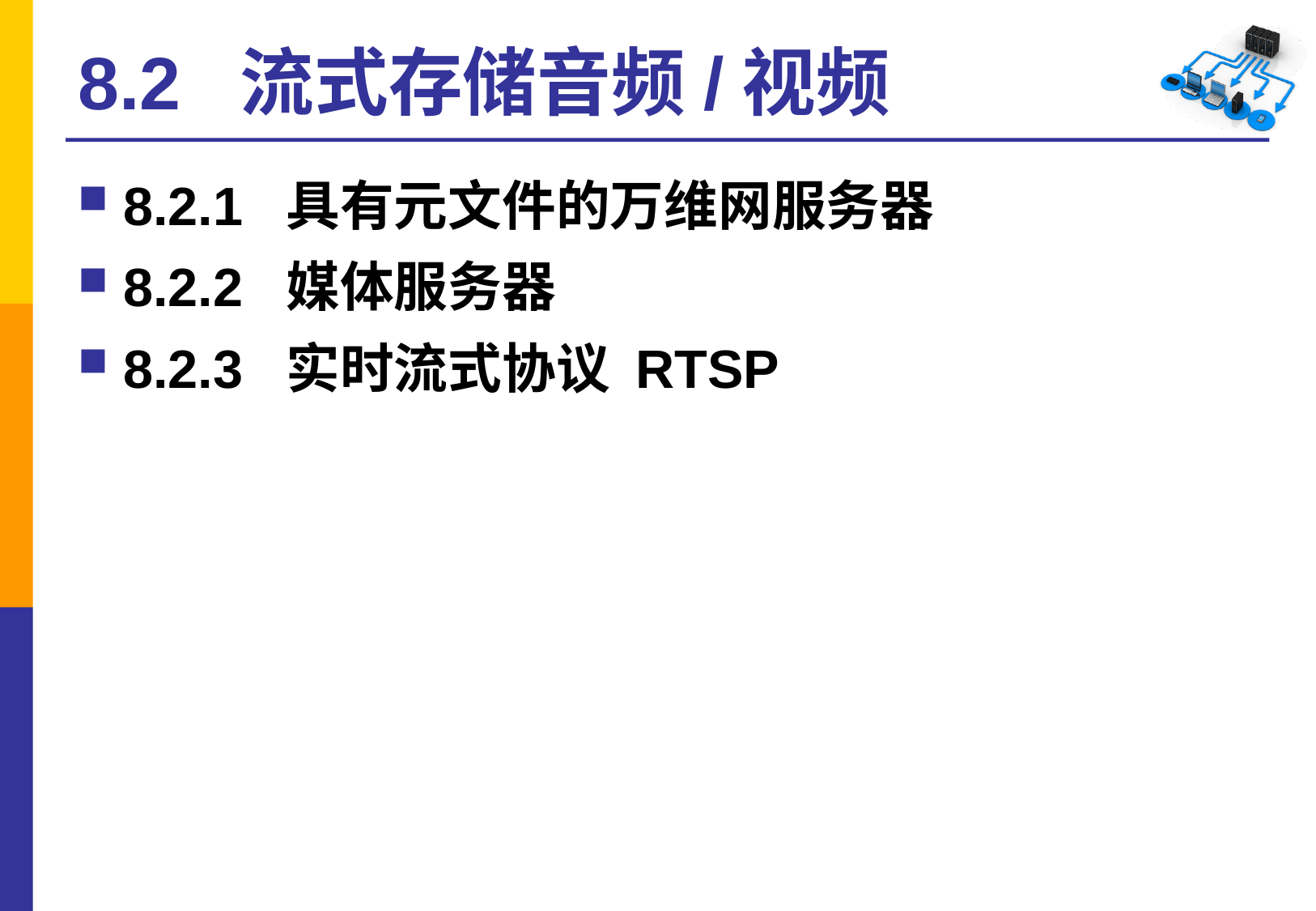

# 8.2  流式存储音频/视频
8.2.1  具有元文件的万维网服务器
8.2.2  媒体服务器
8.2.3  实时流式协议 RTSP